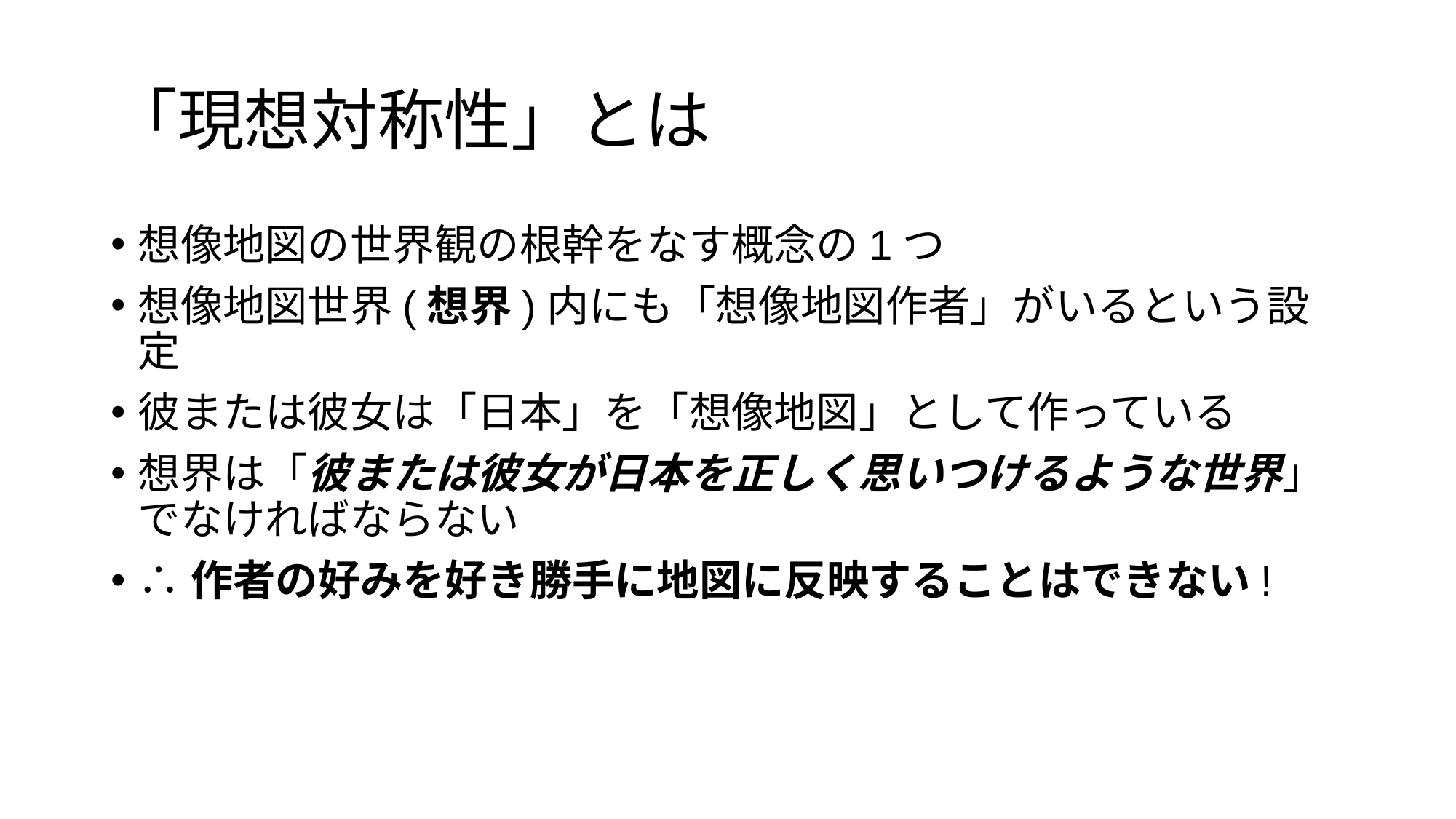

# 「現想対称性」とは
想像地図の世界観の根幹をなす概念の1つ
想像地図世界(想界)内にも「想像地図作者」がいるという設定
彼または彼女は「日本」を「想像地図」として作っている
想界は「彼または彼女が日本を正しく思いつけるような世界」でなければならない
∴作者の好みを好き勝手に地図に反映することはできない!